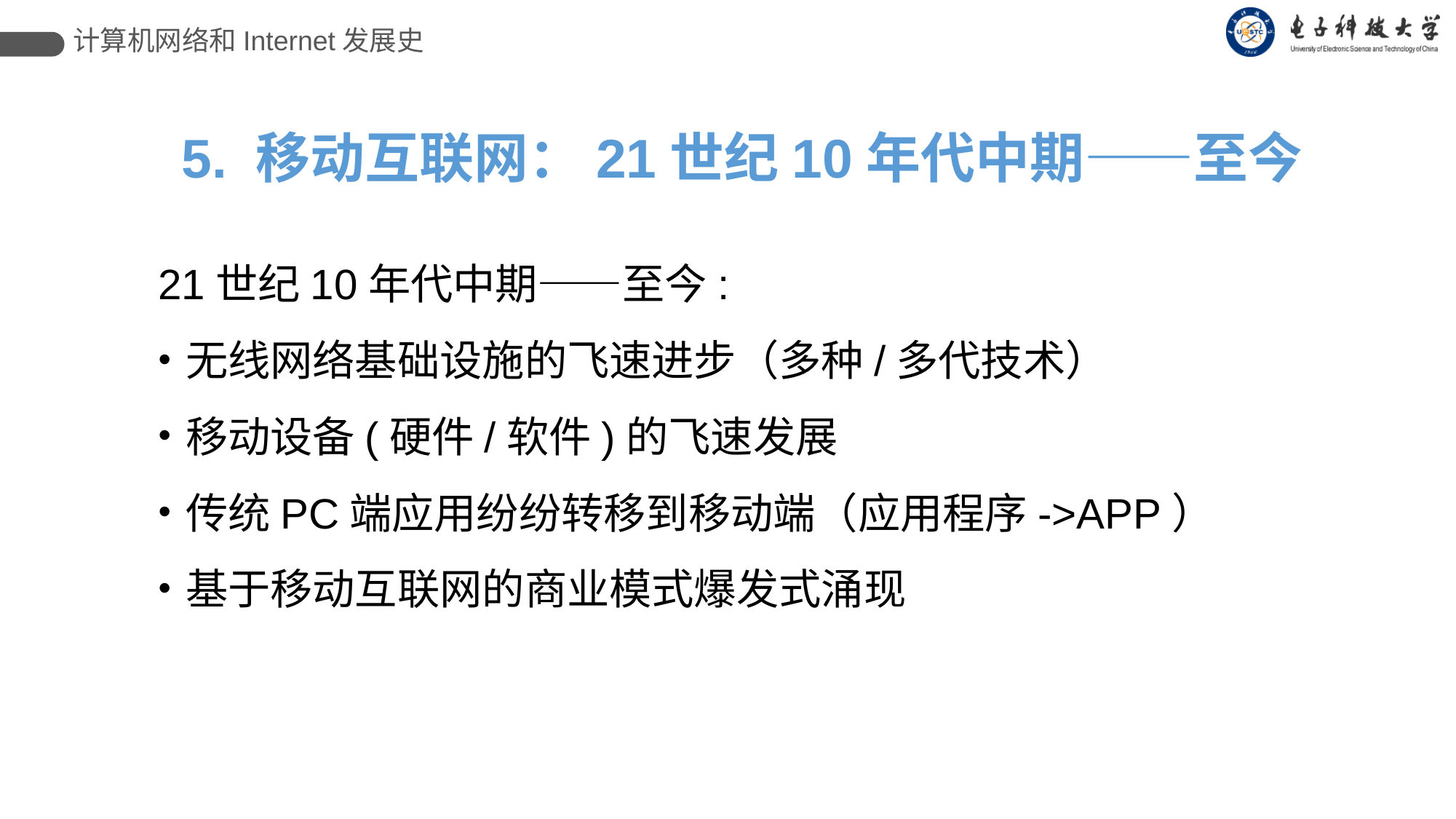

计算机网络和Internet发展史

  5. 移动互联网：21世纪10年代中期——至今
21世纪10年代中期——至今:
无线网络基础设施的飞速进步（多种/多代技术）
移动设备(硬件/软件)的飞速发展
传统PC端应用纷纷转移到移动端（应用程序->APP）
基于移动互联网的商业模式爆发式涌现